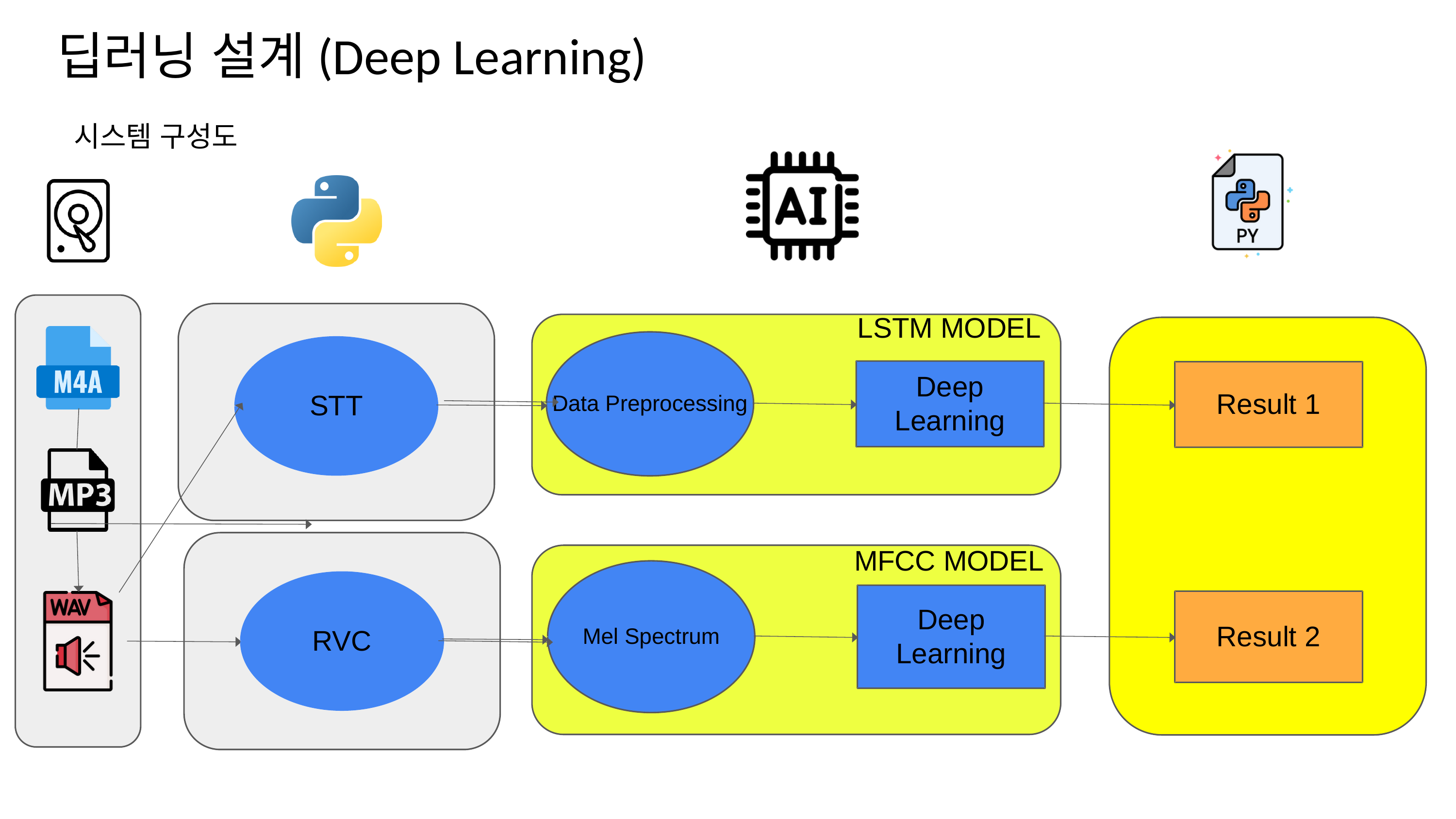

딥러닝 설계(Deep Learning)
시스템 구성도

LSTM MODEL

Data Preprocessing

STT

Deep Learning

Result 1

MFCC MODEL

Mel Spectrum

RVC

Deep Learning

Result 2